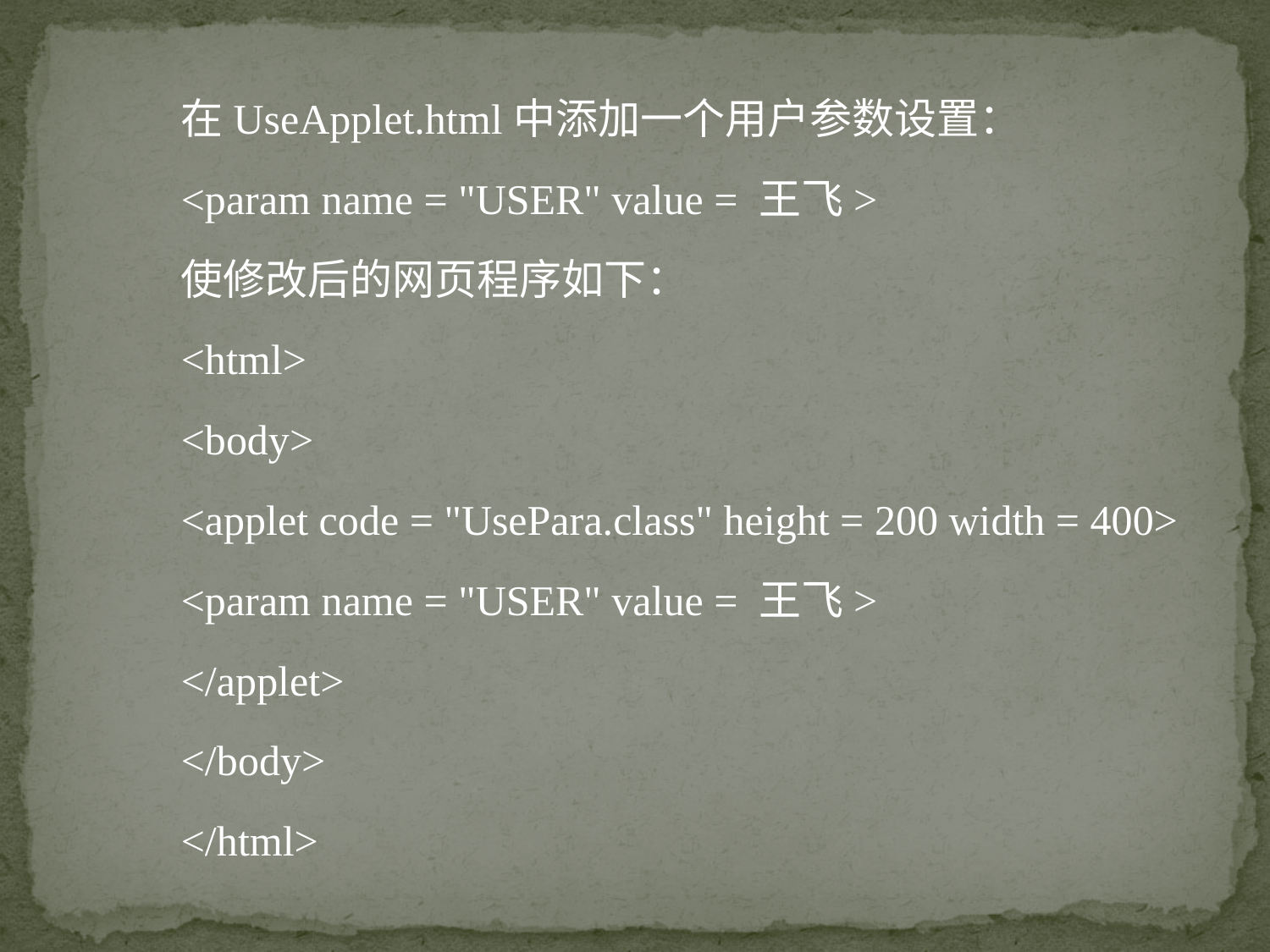

在UseApplet.html中添加一个用户参数设置：
<param name = "USER" value = 王飞>
使修改后的网页程序如下：
<html>
<body>
<applet code = "UsePara.class" height = 200 width = 400>
<param name = "USER" value = 王飞>
</applet>
</body>
</html>